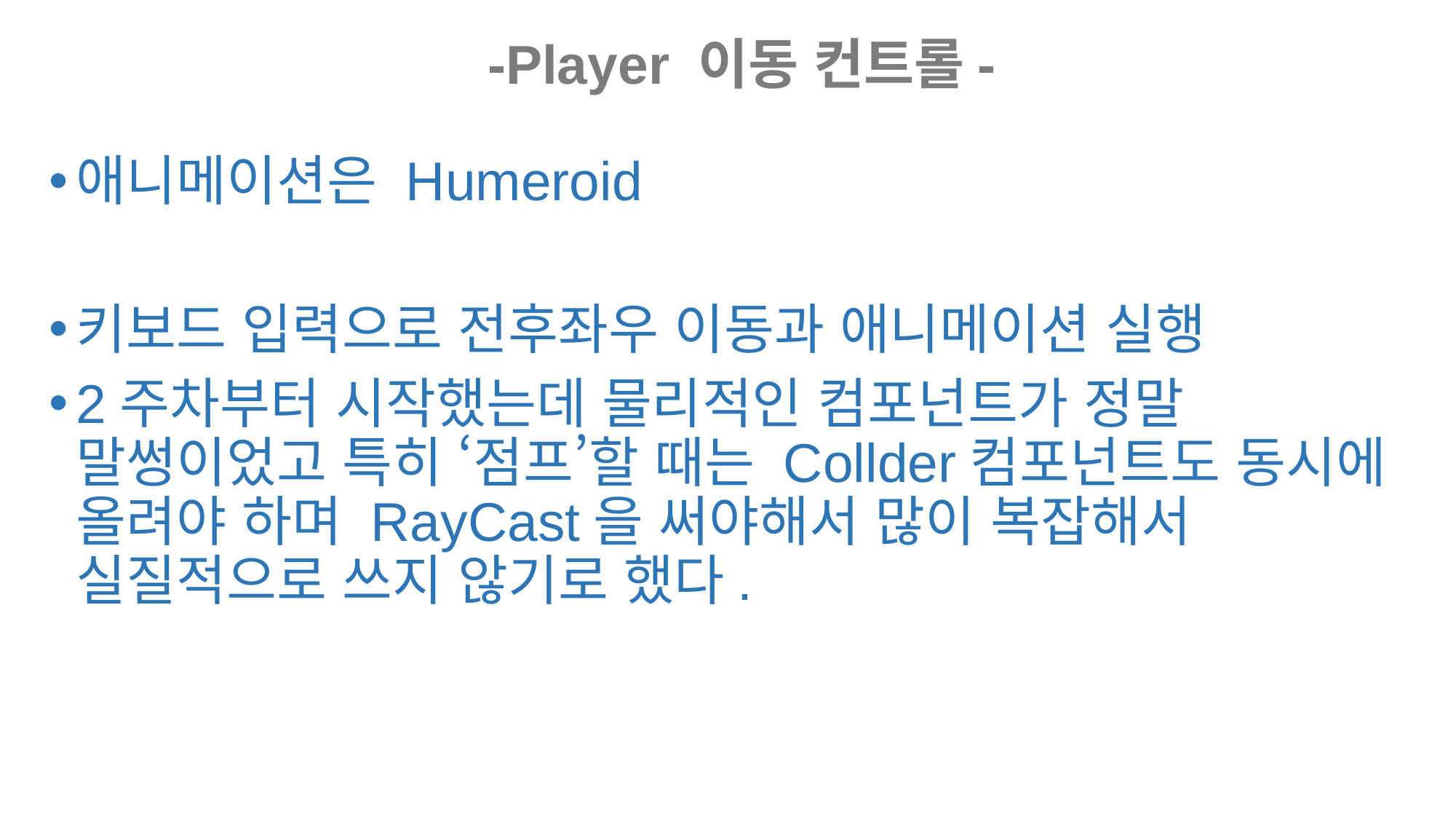

-Player 이동 컨트롤-
애니메이션은 Humeroid

키보드 입력으로 전후좌우 이동과 애니메이션 실행
2주차부터 시작했는데 물리적인 컴포넌트가 정말 말썽이었고 특히 ‘점프’할 때는 Collder컴포넌트도 동시에 올려야 하며 RayCast을 써야해서 많이 복잡해서 실질적으로 쓰지 않기로 했다.